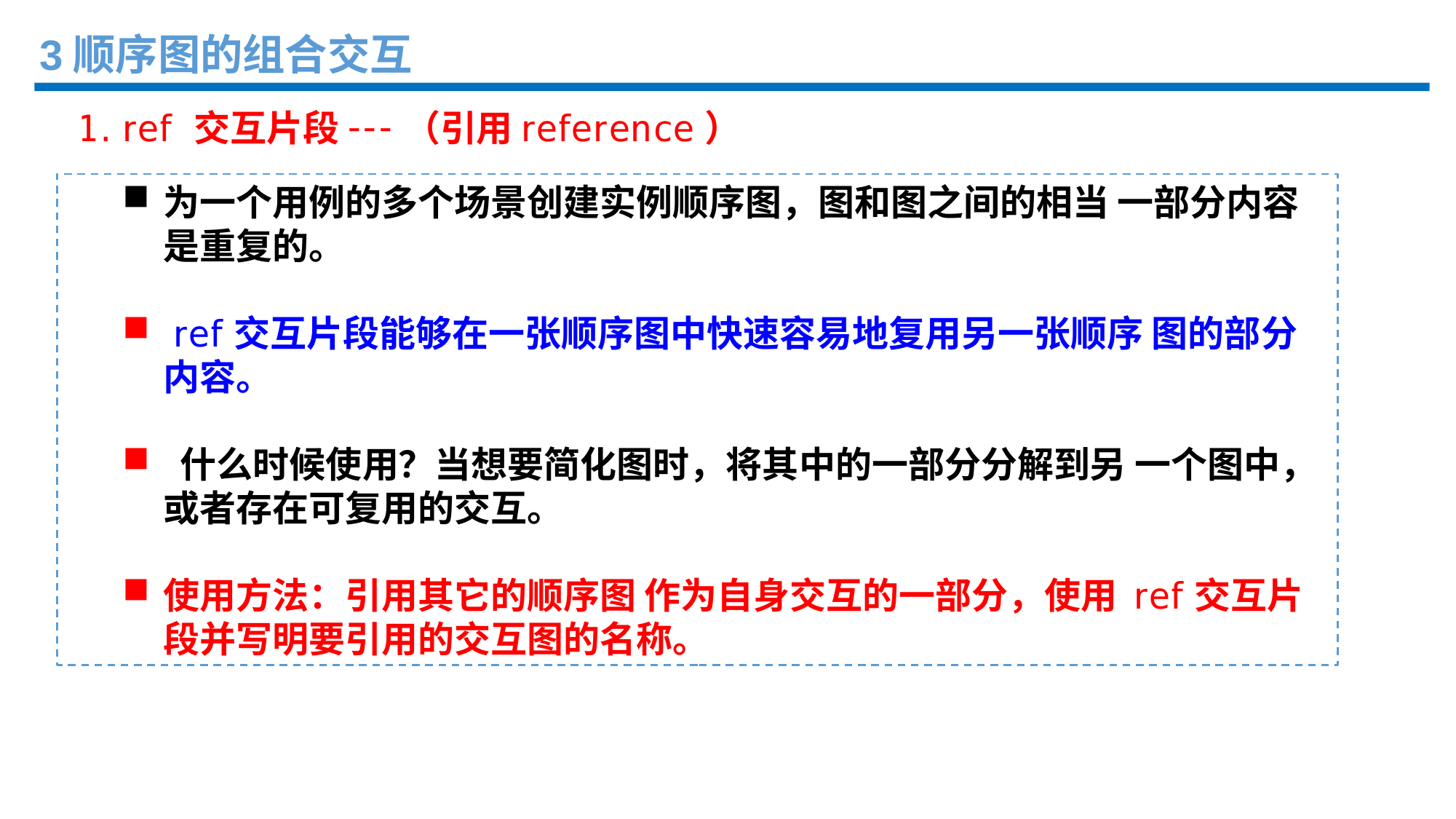

3顺序图的组合交互
  1. ref 交互片段---（引用reference）
为一个用例的多个场景创建实例顺序图，图和图之间的相当 一部分内容是重复的。

 ref交互片段能够在一张顺序图中快速容易地复用另一张顺序 图的部分内容。

 什么时候使用？当想要简化图时，将其中的一部分分解到另 一个图中，或者存在可复用的交互。

使用方法：引用其它的顺序图 作为自身交互的一部分，使用 ref交互片段并写明要引用的交互图的名称。